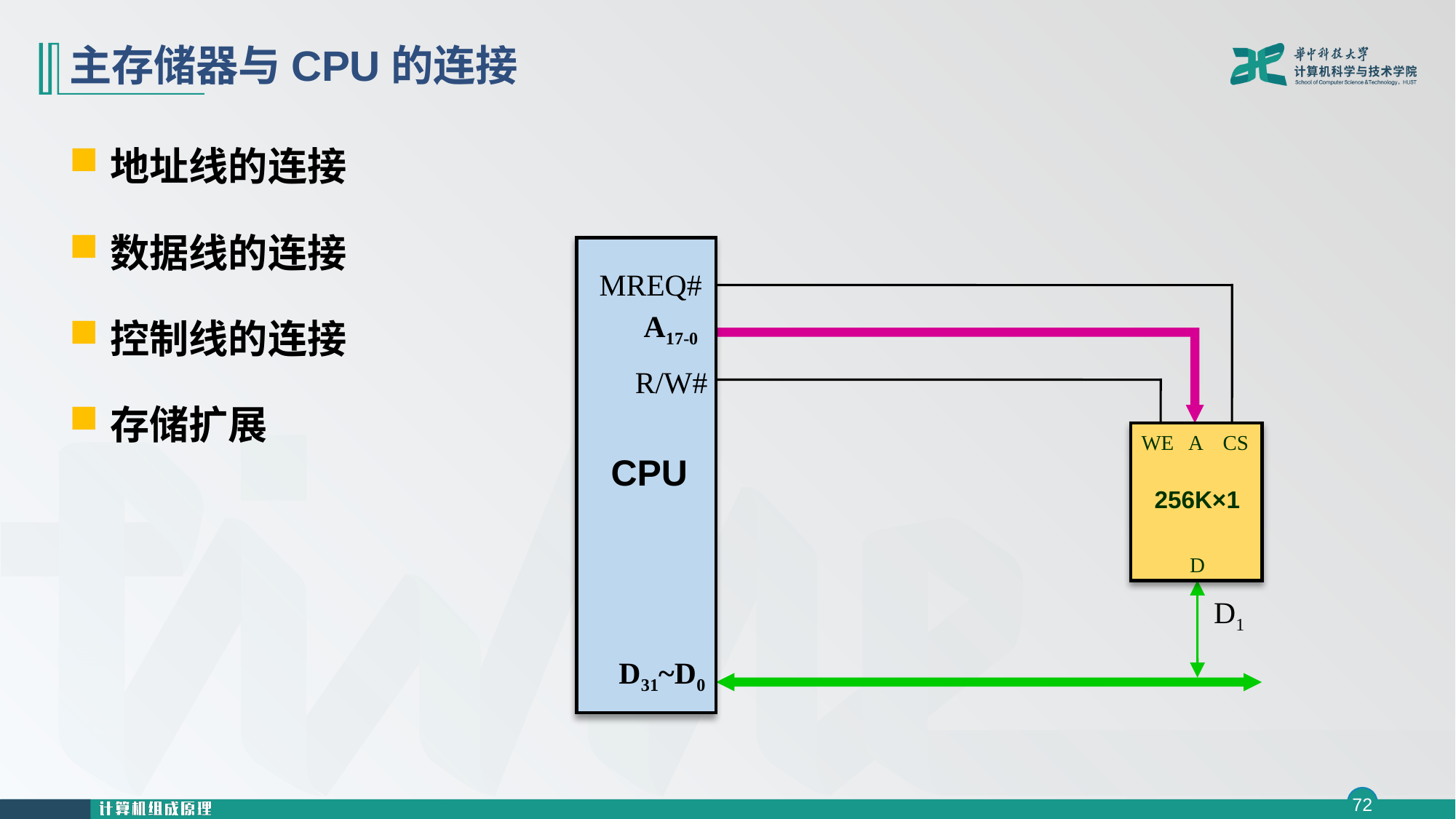

# 主存储器与CPU的连接
地址线的连接
数据线的连接
控制线的连接
存储扩展

MREQ#
A17-0
R/W#
CPU
D31~D0

WE
A
CS

256K×1
D

D1